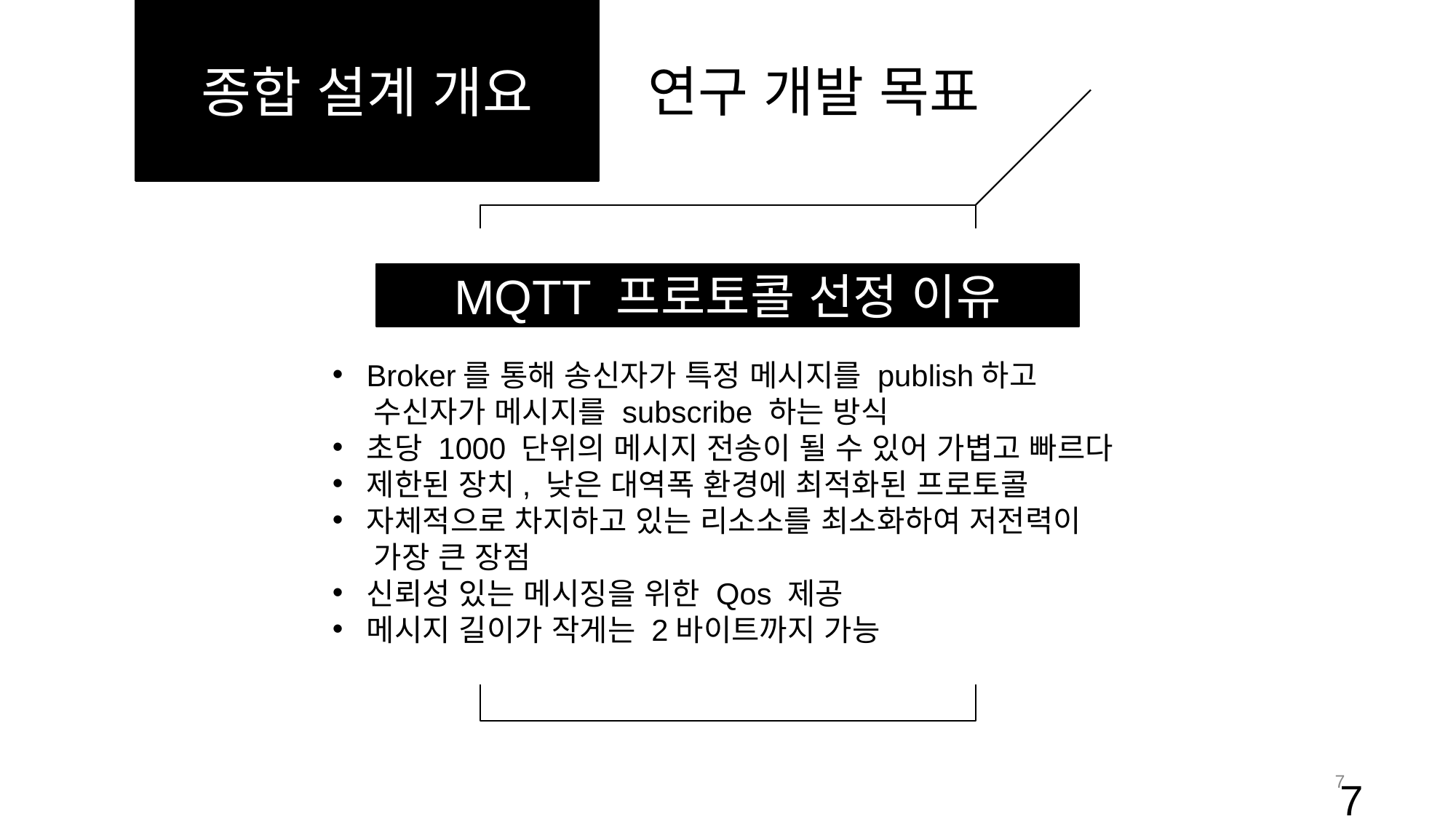

종합 설계 개요

연구 개발 목표

MQTT 프로토콜 선정 이유
Broker를 통해 송신자가 특정 메시지를 publish하고
    수신자가 메시지를 subscribe 하는 방식
초당 1000 단위의 메시지 전송이 될 수 있어 가볍고 빠르다
제한된 장치, 낮은 대역폭 환경에 최적화된 프로토콜
자체적으로 차지하고 있는 리소소를 최소화하여 저전력이
    가장 큰 장점
신뢰성 있는 메시징을 위한 Qos 제공
메시지 길이가 작게는 2바이트까지 가능
7
7